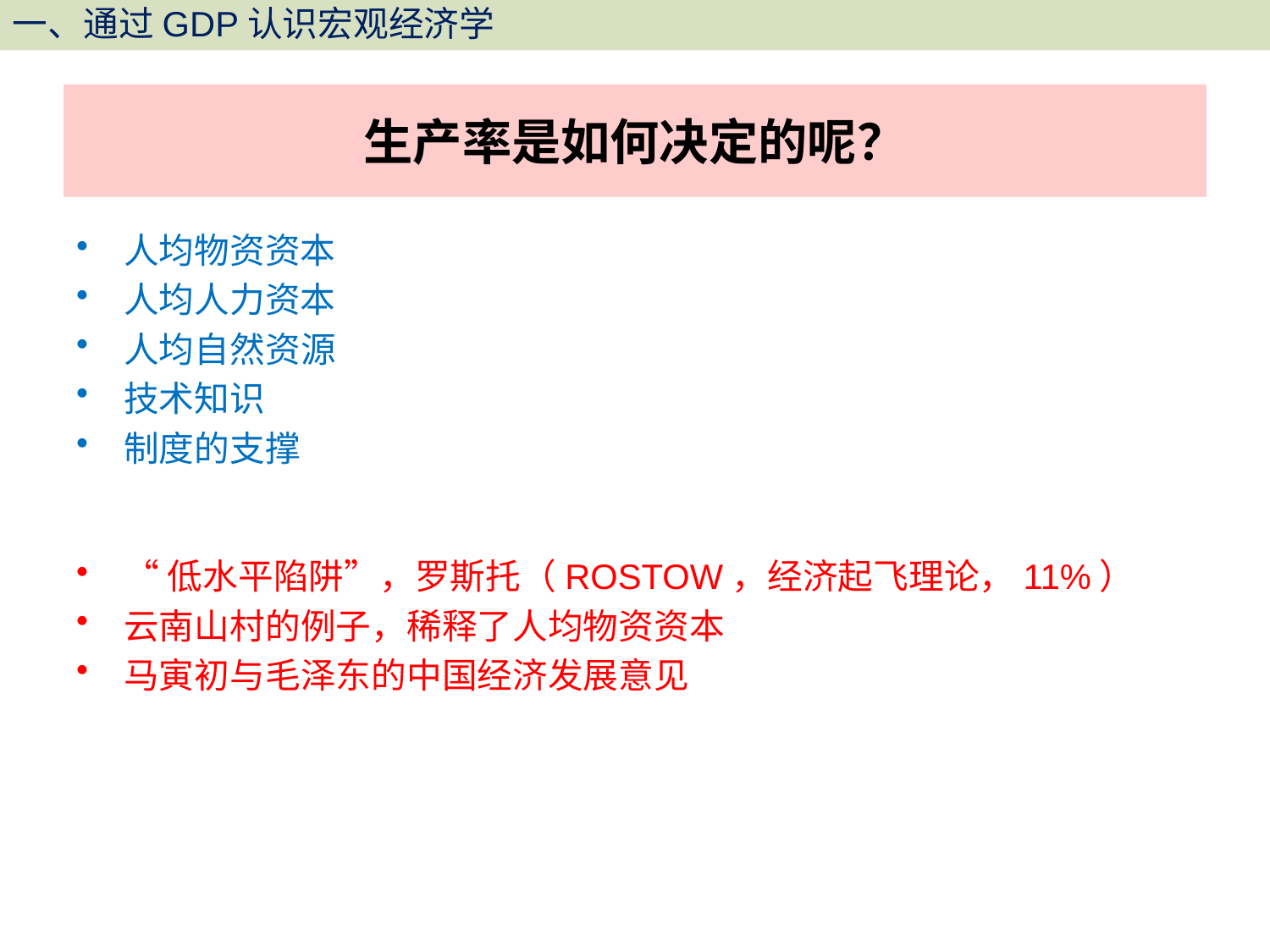

# 生产率是如何决定的呢？
人均物资资本
人均人力资本
人均自然资源
技术知识
制度的支撑

“低水平陷阱”，罗斯托（ROSTOW，经济起飞理论，11%）
云南山村的例子，稀释了人均物资资本
马寅初与毛泽东的中国经济发展意见